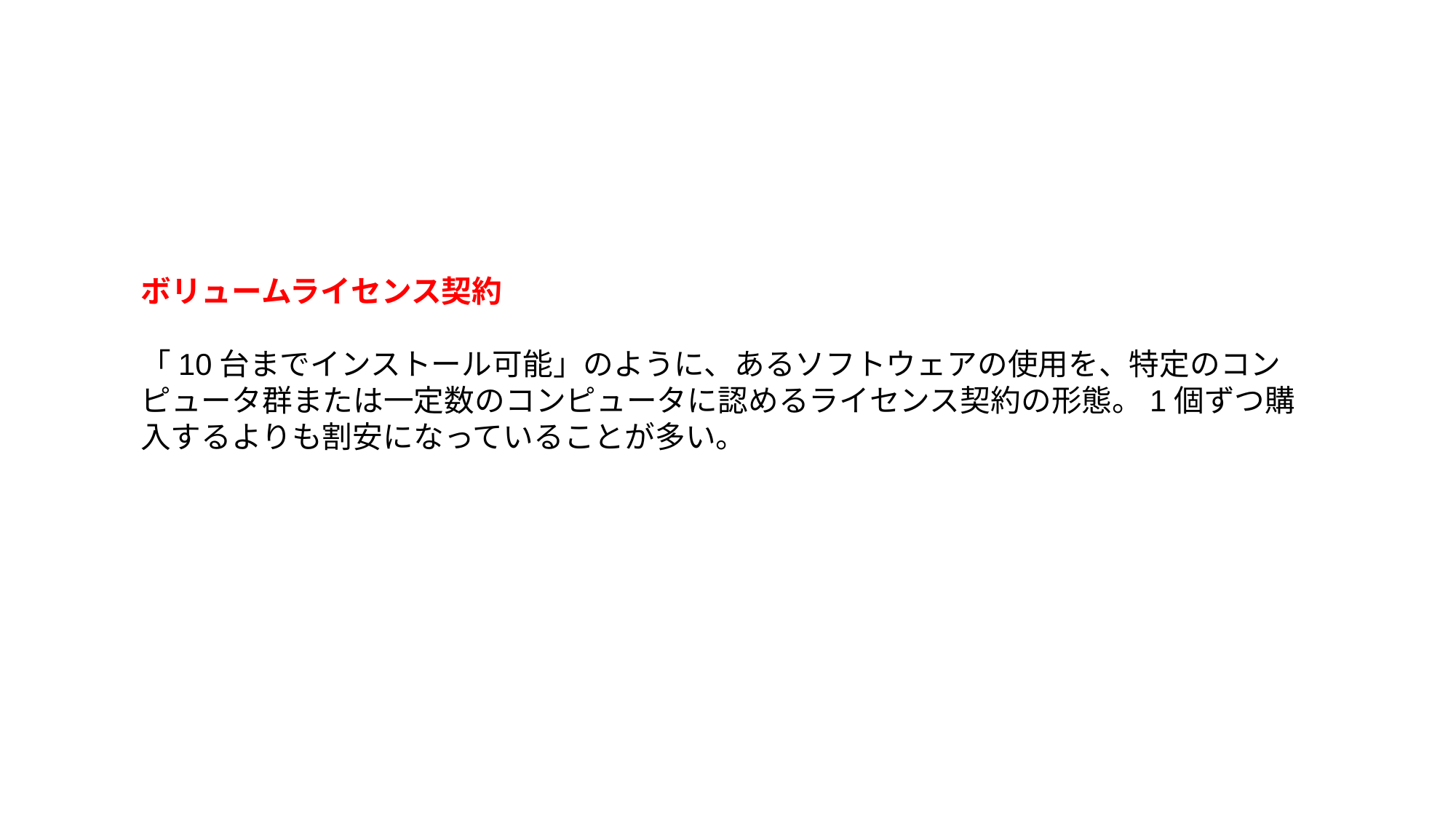

ボリュームライセンス契約

「10台までインストール可能」のように、あるソフトウェアの使用を、特定のコンピュータ群または一定数のコンピュータに認めるライセンス契約の形態。1個ずつ購入するよりも割安になっていることが多い。